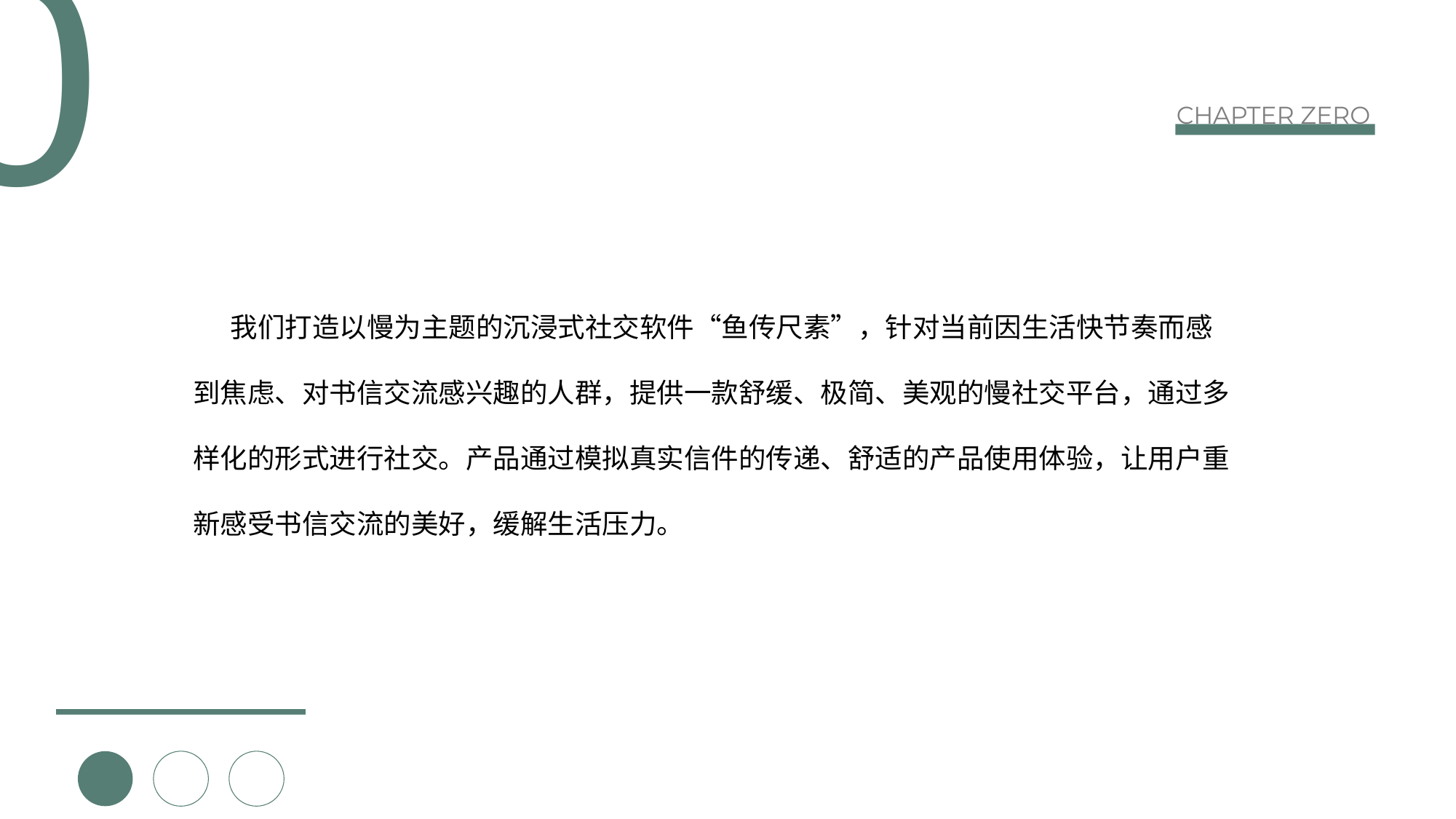

0
CHAPTER ZERO

     我们打造以慢为主题的沉浸式社交软件“鱼传尺素”，针对当前因生活快节奏而感到焦虑、对书信交流感兴趣的人群，提供一款舒缓、极简、美观的慢社交平台，通过多样化的形式进行社交。产品通过模拟真实信件的传递、舒适的产品使用体验，让用户重新感受书信交流的美好，缓解生活压力。